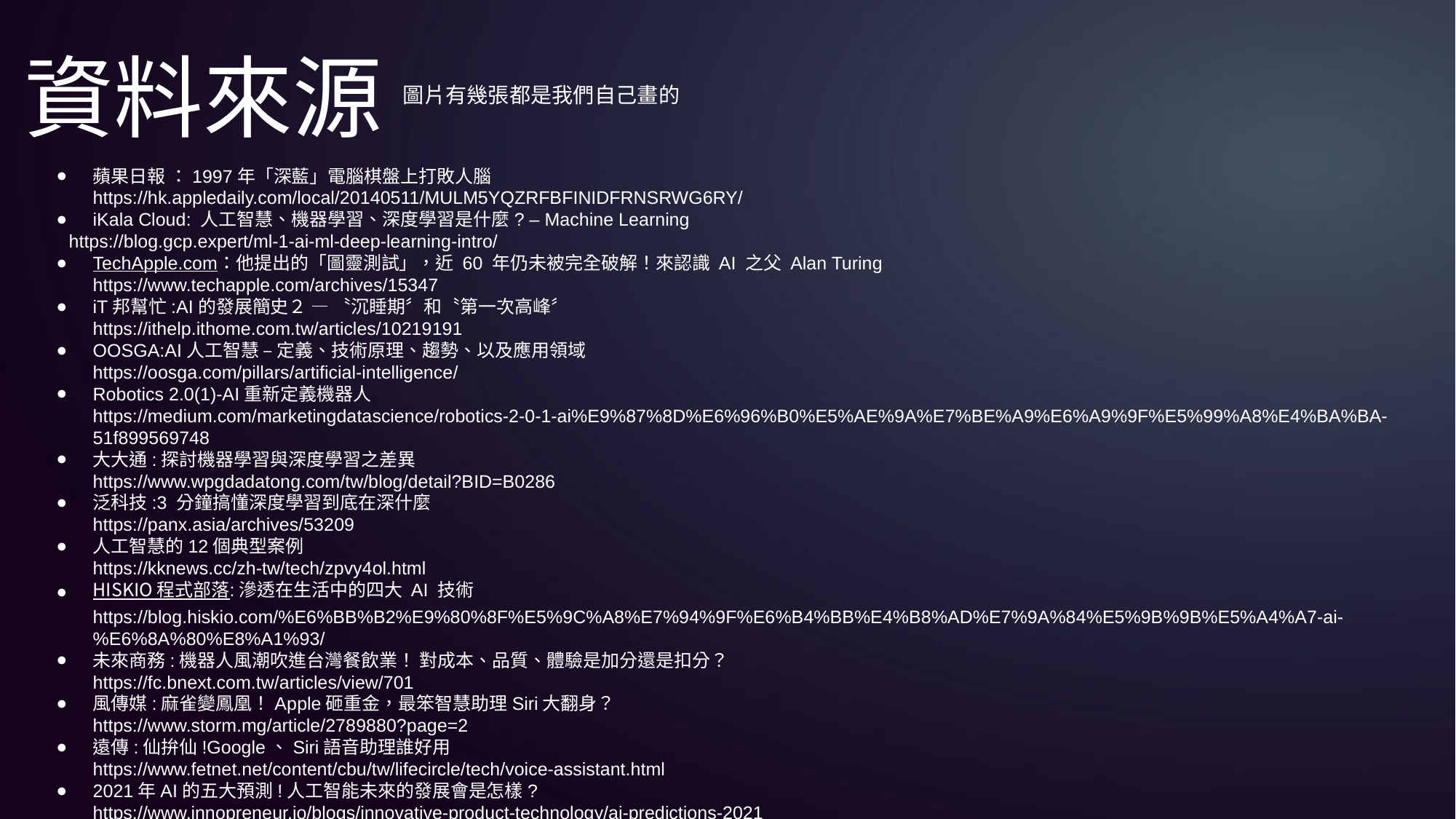

# 資料來源
圖片有幾張都是我們自己畫的
蘋果日報 ：1997年「深藍」電腦棋盤上打敗人腦
https://hk.appledaily.com/local/20140511/MULM5YQZRFBFINIDFRNSRWG6RY/
iKala Cloud: 人工智慧、機器學習、深度學習是什麼? – Machine Learning
      https://blog.gcp.expert/ml-1-ai-ml-deep-learning-intro/
TechApple.com：他提出的「圖靈測試」，近 60 年仍未被完全破解！來認識 AI 之父 Alan Turing
https://www.techapple.com/archives/15347
iT邦幫忙:AI的發展簡史２ — 〝沉睡期〞和〝第一次高峰〞
https://ithelp.ithome.com.tw/articles/10219191
OOSGA:AI人工智慧 – 定義、技術原理、趨勢、以及應用領域
https://oosga.com/pillars/artificial-intelligence/
Robotics 2.0(1)-AI重新定義機器人
https://medium.com/marketingdatascience/robotics-2-0-1-ai%E9%87%8D%E6%96%B0%E5%AE%9A%E7%BE%A9%E6%A9%9F%E5%99%A8%E4%BA%BA-51f899569748
大大通:探討機器學習與深度學習之差異
https://www.wpgdadatong.com/tw/blog/detail?BID=B0286
泛科技:3 分鐘搞懂深度學習到底在深什麼
https://panx.asia/archives/53209
人工智慧的12個典型案例
https://kknews.cc/zh-tw/tech/zpvy4ol.html
HISKIO 程式部落:滲透在生活中的四大 AI 技術
https://blog.hiskio.com/%E6%BB%B2%E9%80%8F%E5%9C%A8%E7%94%9F%E6%B4%BB%E4%B8%AD%E7%9A%84%E5%9B%9B%E5%A4%A7-ai-%E6%8A%80%E8%A1%93/
未來商務:機器人風潮吹進台灣餐飲業！ 對成本、品質、體驗是加分還是扣分？
https://fc.bnext.com.tw/articles/view/701
風傳媒:麻雀變鳳凰！Apple砸重金，最笨智慧助理Siri大翻身？
https://www.storm.mg/article/2789880?page=2
遠傳:仙拚仙!Google、Siri語音助理誰好用
https://www.fetnet.net/content/cbu/tw/lifecircle/tech/voice-assistant.html
2021年AI的五大預測!人工智能未來的發展會是怎樣?
https://www.innopreneur.io/blogs/innovative-product-technology/ai-predictions-2021